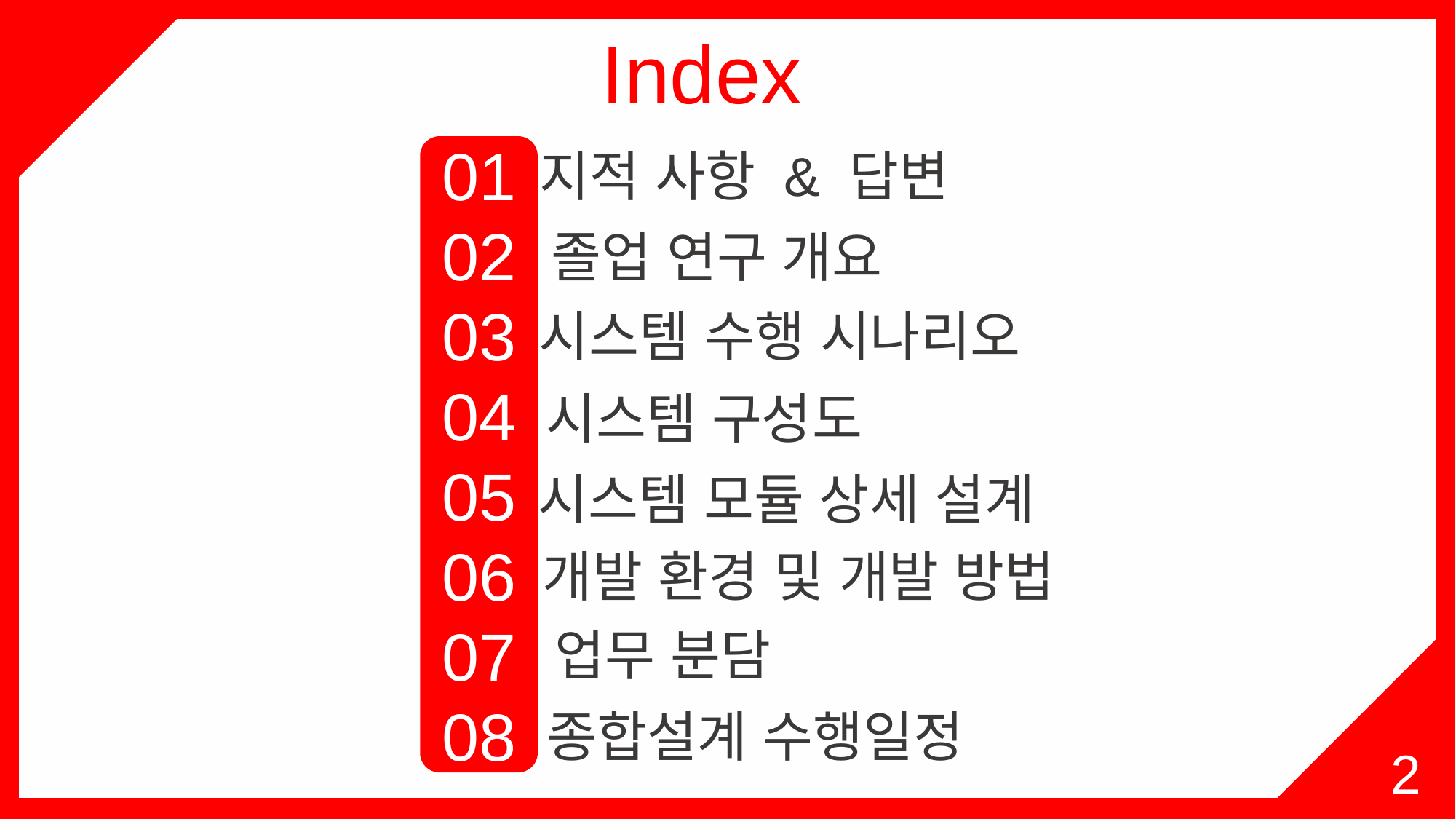

Index
지적 사항 & 답변
01
02
03
04
05
06
07
08
졸업 연구 개요

시스템 수행 시나리오
시스템 구성도
시스템 모듈 상세 설계
개발 환경 및 개발 방법
업무 분담
종합설계 수행일정

2